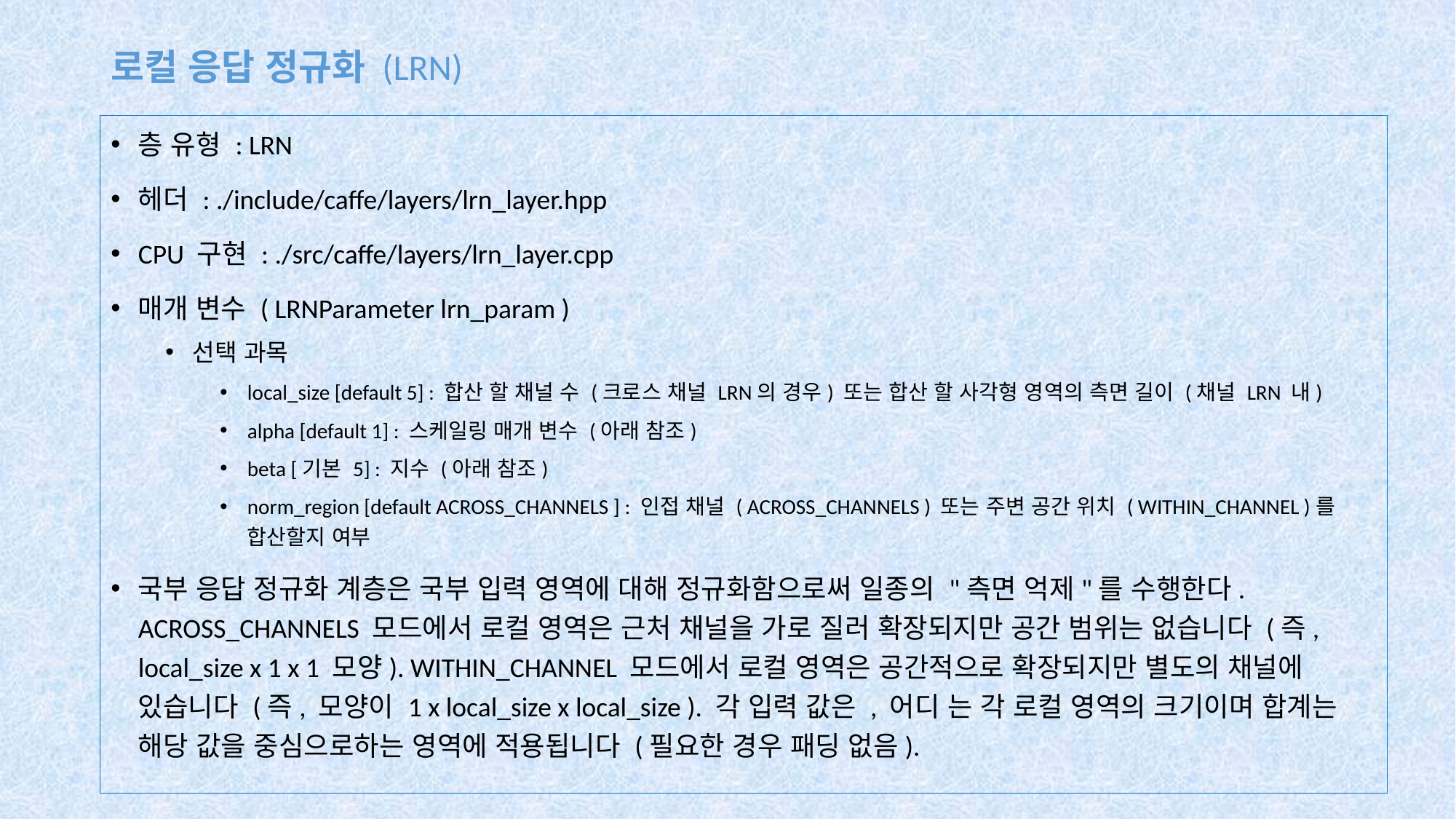

# 로컬 응답 정규화 (LRN)
층 유형 : LRN
헤더 : ./include/caffe/layers/lrn_layer.hpp
CPU 구현 : ./src/caffe/layers/lrn_layer.cpp
매개 변수 ( LRNParameter lrn_param )
선택 과목
local_size [default 5] : 합산 할 채널 수 (크로스 채널 LRN의 경우) 또는 합산 할 사각형 영역의 측면 길이 (채널 LRN 내)
alpha [default 1] : 스케일링 매개 변수 (아래 참조)
beta [기본 5] : 지수 (아래 참조)
norm_region [default ACROSS_CHANNELS ] : 인접 채널 ( ACROSS_CHANNELS ) 또는 주변 공간 위치 ( WITHIN_CHANNEL )를 합산할지 여부
국부 응답 정규화 계층은 국부 입력 영역에 대해 정규화함으로써 일종의 "측면 억제"를 수행한다. ACROSS_CHANNELS 모드에서 로컬 영역은 근처 채널을 가로 질러 확장되지만 공간 범위는 없습니다 (즉, local_size x 1 x 1 모양). WITHIN_CHANNEL 모드에서 로컬 영역은 공간적으로 확장되지만 별도의 채널에 있습니다 (즉, 모양이 1 x local_size x local_size ). 각 입력 값은 , 어디 는 각 로컬 영역의 크기이며 합계는 해당 값을 중심으로하는 영역에 적용됩니다 (필요한 경우 패딩 없음).